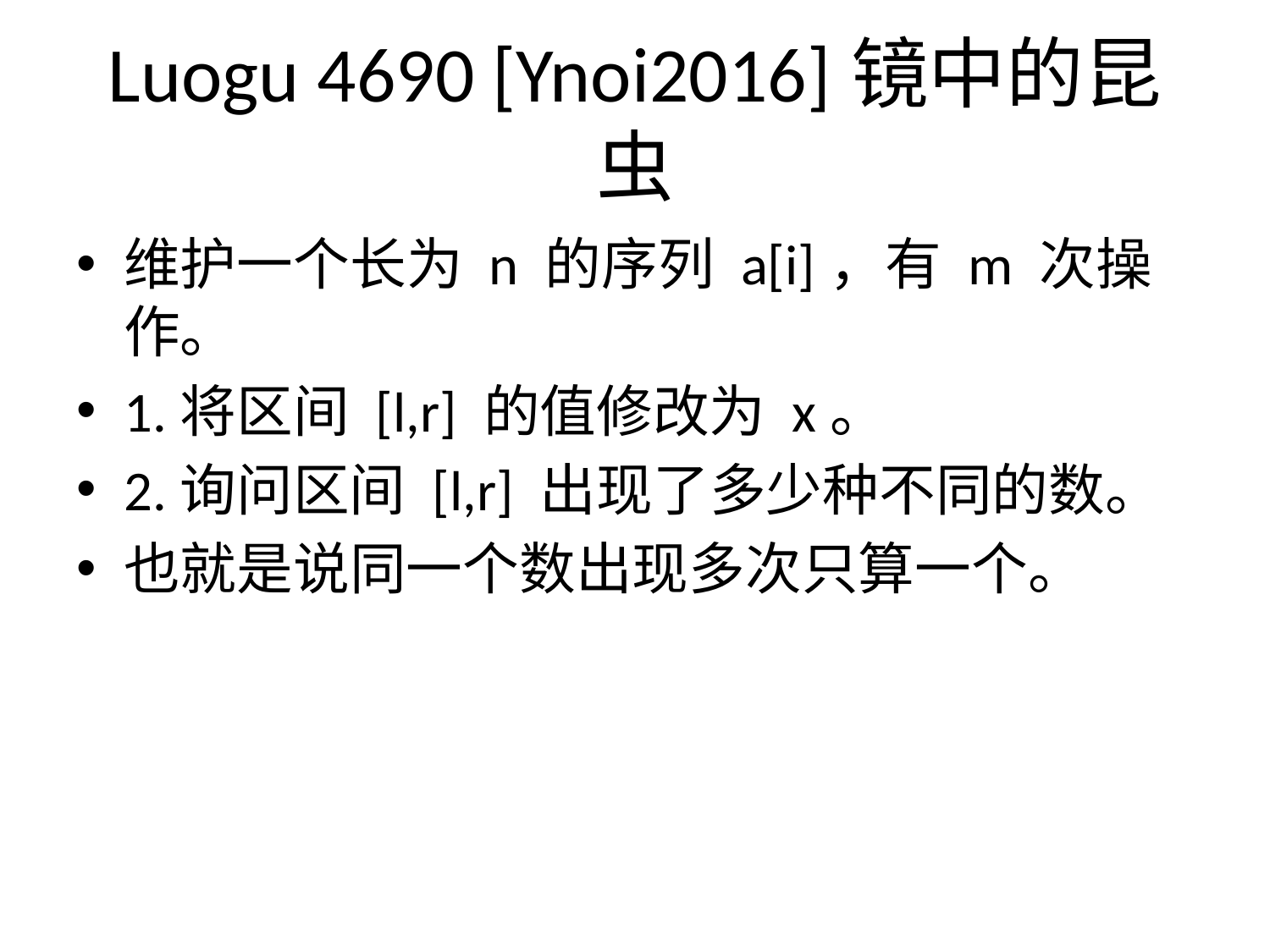

# Luogu 4690 [Ynoi2016]镜中的昆虫
维护一个长为 n 的序列 a[i]​，有 m 次操作。
1.将区间 [l,r] 的值修改为 x。
2.询问区间 [l,r] 出现了多少种不同的数。
也就是说同一个数出现多次只算一个。